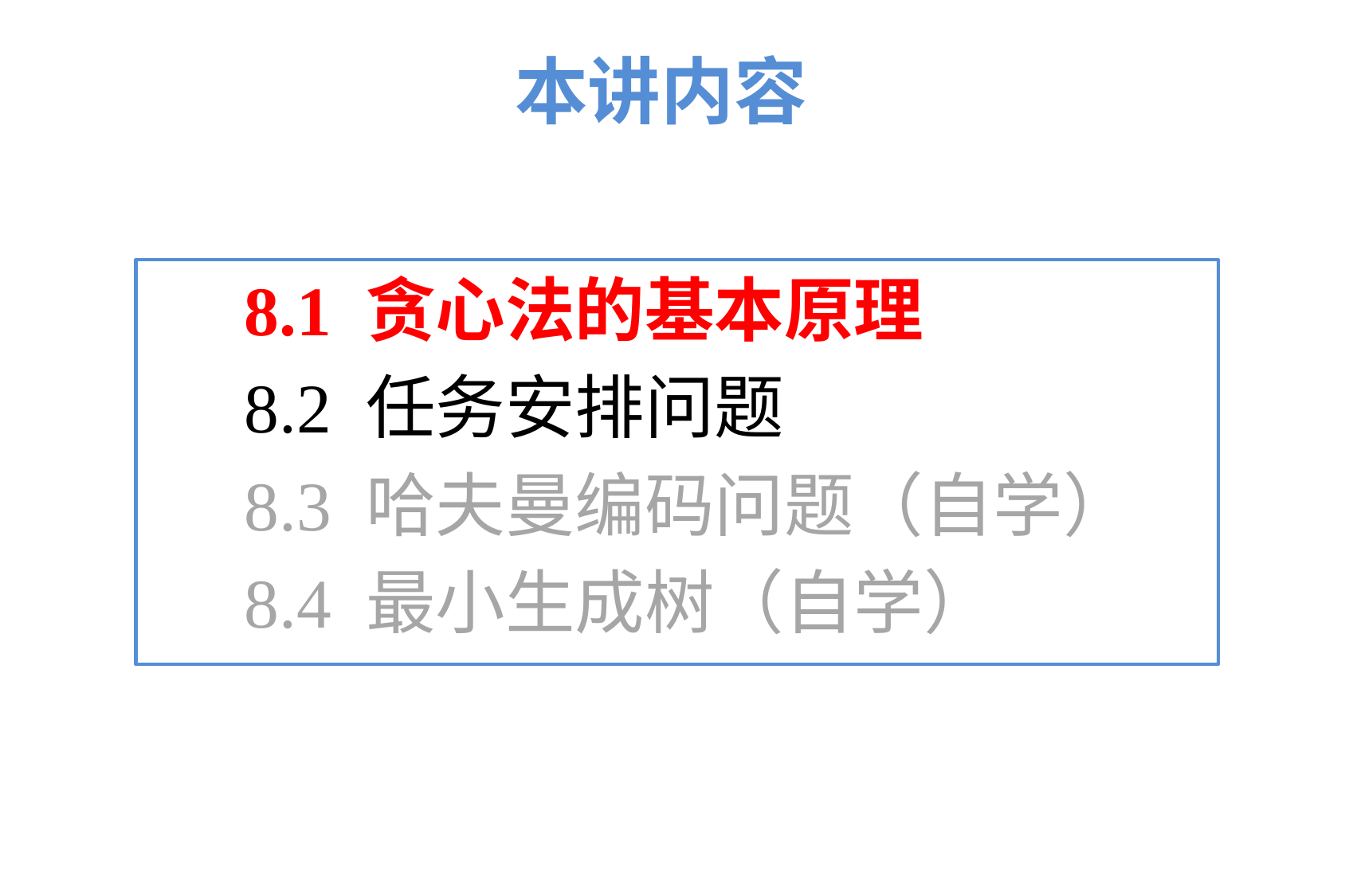

# 本讲内容
8.1 贪心法的基本原理
8.2 任务安排问题
8.3 哈夫曼编码问题（自学）
8.4 最小生成树（自学）